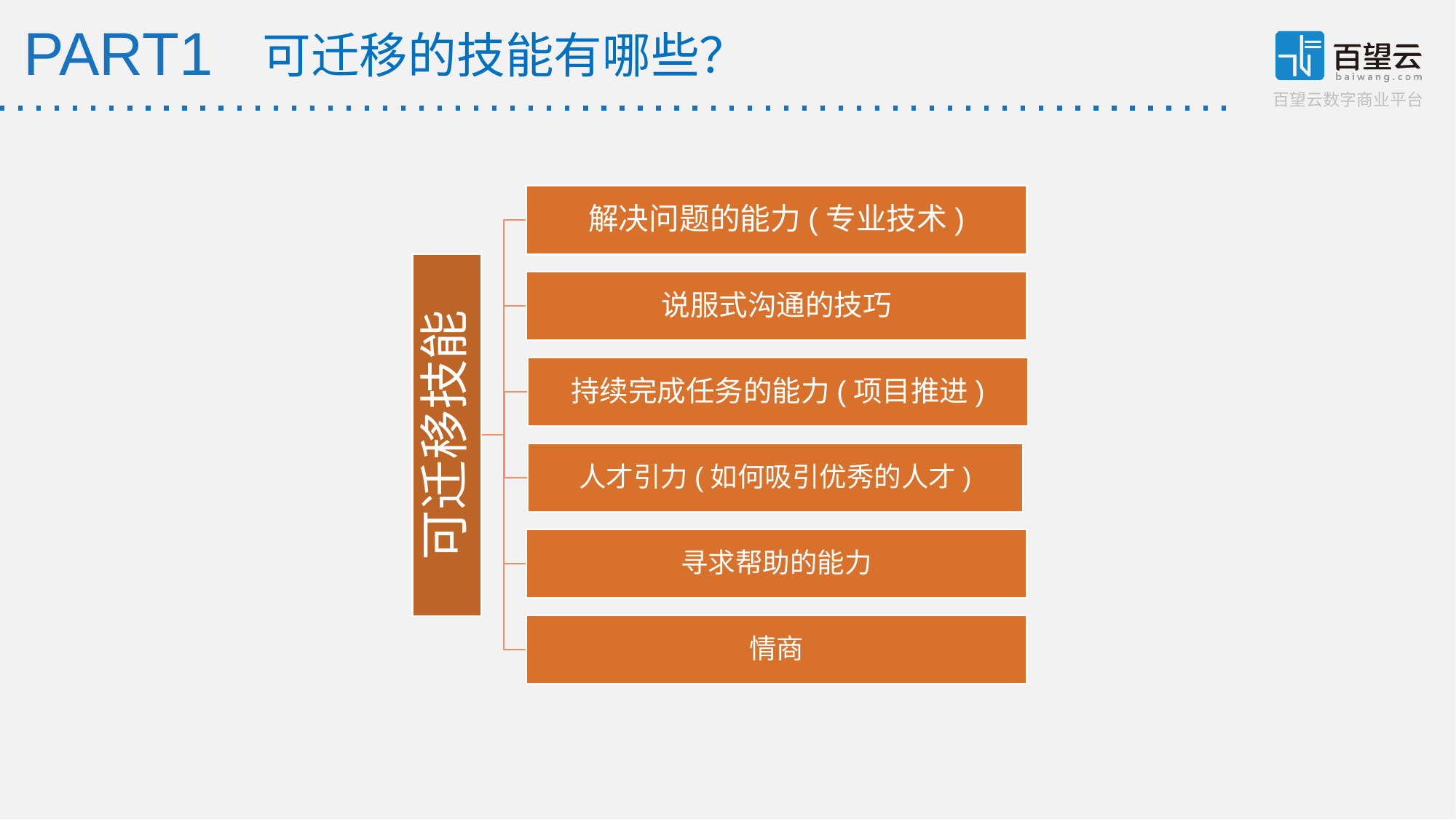

可迁移的技能有哪些？
PART1

可迁移技能
解决问题的能力(专业技术)
说服式沟通的技巧
持续完成任务的能力(项目推进)
人才引力(如何吸引优秀的人才)
寻求帮助的能力
情商